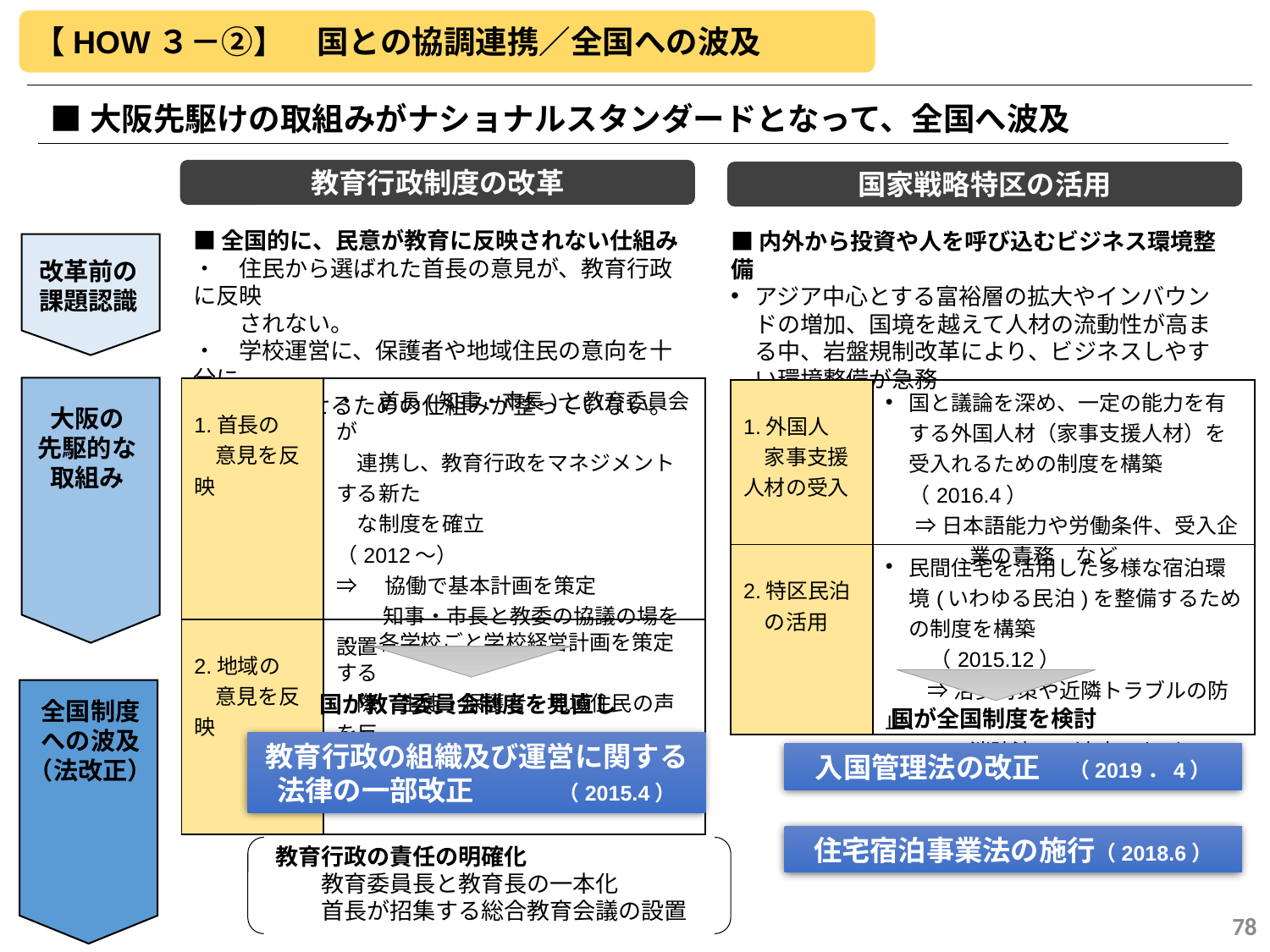

【HOW３－②】　国との協調連携／全国への波及
■大阪先駆けの取組みがナショナルスタンダードとなって、全国へ波及
教育行政制度の改革
国家戦略特区の活用
■全国的に、民意が教育に反映されない仕組み
・　住民から選ばれた首長の意見が、教育行政に反映
　　されない。
・　学校運営に、保護者や地域住民の意向を十分に
　　反映させるための仕組みが整っていない。
■内外から投資や人を呼び込むビジネス環境整備
アジア中心とする富裕層の拡大やインバウンドの増加、国境を越えて人材の流動性が高まる中、岩盤規制改革により、ビジネスしやすい環境整備が急務

改革前の課題認識
| 1.首長の 　意見を反映 | ・　首長(知事・市長)と教育委員会が 　連携し、教育行政をマネジメントする新た 　な制度を確立　　　　　　　（2012～） ⇒　協働で基本計画を策定 　　 知事・市長と教委の協議の場を設置 |
| --- | --- |
| 2.地域の 　意見を反映 | ・　各学校ごと学校経営計画を策定する 　際、生徒・保護者・地域住民の声を反 　映させながら、PDCAサイクルで点検 　　　　　　　　　　　　　　　　　（2012～） |
| 1.外国人 　家事支援人材の受入 | 国と議論を深め、一定の能力を有する外国人材（家事支援人材）を受入れるための制度を構築　　（2016.4） 　 ⇒ 日本語能力や労働条件、受入企 　　　　業の責務　など |
| --- | --- |
| 2.特区民泊 　の活用 | 民間住宅を活用した多様な宿泊環境(いわゆる民泊)を整備するための制度を構築　　　　　　　　　　（2015.12） 　　⇒ 治安対策や近隣トラブルの防止、 　　　　消防法への適応　など |
大阪の
先駆的な
取組み

国が教育委員会制度を見直し
全国制度
への波及
（法改正）
国が全国制度を検討
教育行政の組織及び運営に関する法律の一部改正　　　（2015.4）

入国管理法の改正　（2019．4）
住宅宿泊事業法の施行（2018.6）
　教育行政の責任の明確化
　　　教育委員長と教育長の一本化
　　　首長が招集する総合教育会議の設置

78